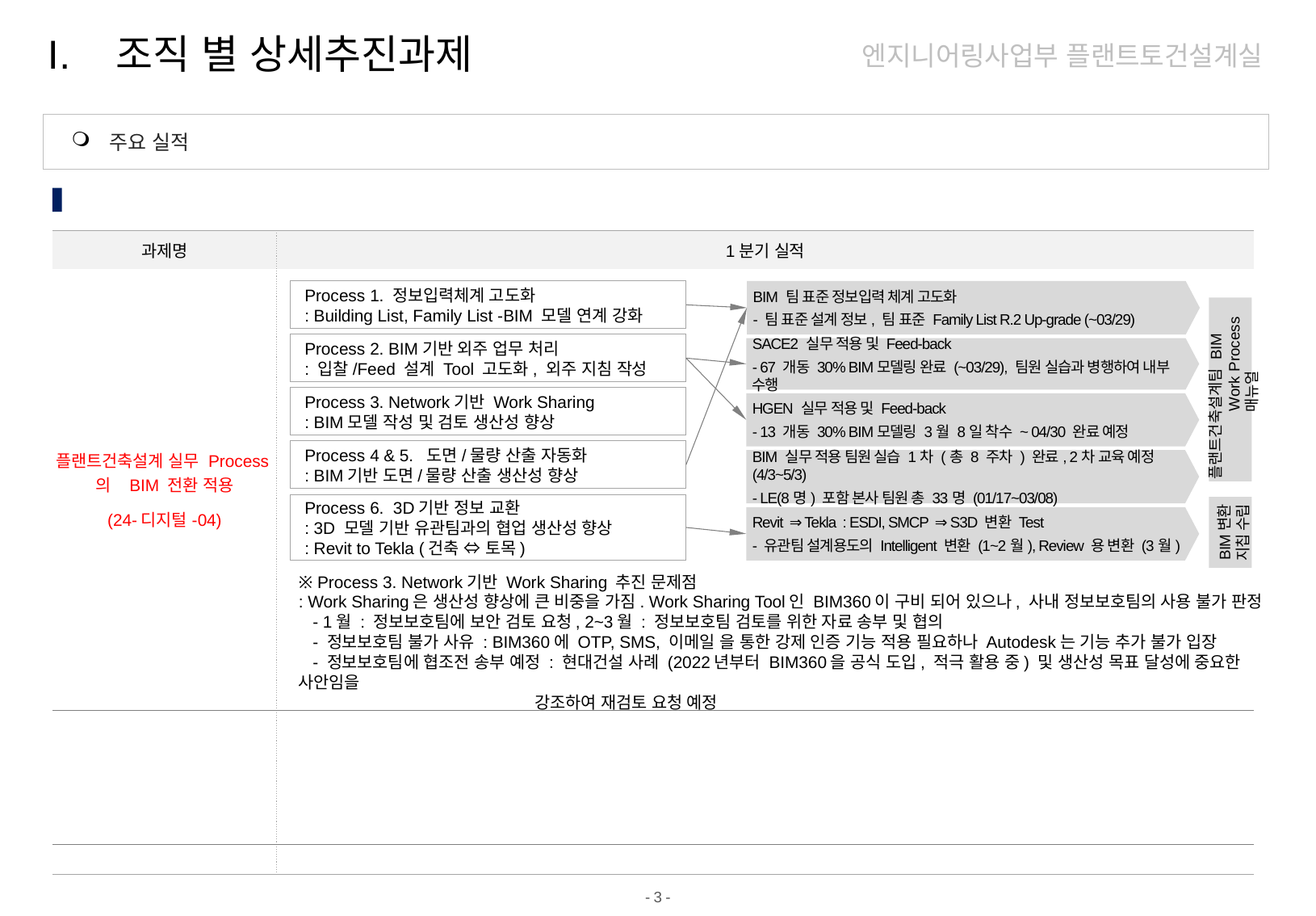

조직 별 상세추진과제
엔지니어링사업부 플랜트토건설계실
주요 실적
1분기 주요 실적 요약
| 과제명 | 1분기 실적 |
| --- | --- |
| 플랜트건축설계 실무 Process의 BIM 전환 적용 (24-디지털-04) |  |
|  |  |
|  |  |
Process 1. 정보입력체계 고도화
: Building List, Family List -BIM 모델 연계 강화
BIM 팀 표준 정보입력 체계 고도화
- 팀 표준 설계 정보, 팀 표준 Family List R.2 Up-grade (~03/29)
플랜트건축설계팀 BIM                     Work Process 매뉴얼
Process 2. BIM기반 외주 업무 처리
: 입찰/Feed 설계 Tool 고도화, 외주 지침 작성
SACE2 실무 적용 및 Feed-back
- 67 개동 30% BIM모델링 완료 (~03/29), 팀원 실습과 병행하여 내부 수행
Process 3. Network기반 Work Sharing
: BIM모델 작성 및 검토 생산성 향상
HGEN 실무 적용 및 Feed-back
- 13 개동 30% BIM모델링 3월 8일 착수 ~ 04/30 완료 예정
Process 4 & 5.  도면/물량 산출 자동화
: BIM기반 도면/물량 산출 생산성 향상
BIM 실무 적용 팀원 실습 1차 (총 8 주차 ) 완료, 2차 교육 예정 (4/3~5/3)
- LE(8명) 포함 본사 팀원 총 33명 (01/17~03/08)
Process 6.  3D기반 정보 교환
: 3D 모델 기반 유관팀과의 협업 생산성 향상
: Revit to Tekla (건축 ⇔ 토목)
BIM변환 지칩 수립
Revit  ⇒ Tekla  : ESDI, SMCP  ⇒ S3D 변환 Test
- 유관팀 설계용도의 Intelligent 변환 (1~2월), Review 용 변환 (3월)
※ Process 3. Network기반 Work Sharing 추진 문제점
: Work Sharing은 생산성 향상에 큰 비중을 가짐. Work Sharing Tool인 BIM360이 구비 되어 있으나, 사내 정보보호팀의 사용 불가 판정
   - 1월 : 정보보호팀에 보안 검토 요청, 2~3월 : 정보보호팀 검토를 위한 자료 송부 및 협의
   - 정보보호팀 불가 사유 : BIM360에 OTP, SMS, 이메일 을 통한 강제 인증 기능 적용 필요하나 Autodesk는 기능 추가 불가 입장
   - 정보보호팀에 협조전 송부 예정 : 현대건설 사례 (2022년부터 BIM360을 공식 도입, 적극 활용 중) 및 생산성 목표 달성에 중요한 사안임을
                                                  강조하여 재검토 요청 예정